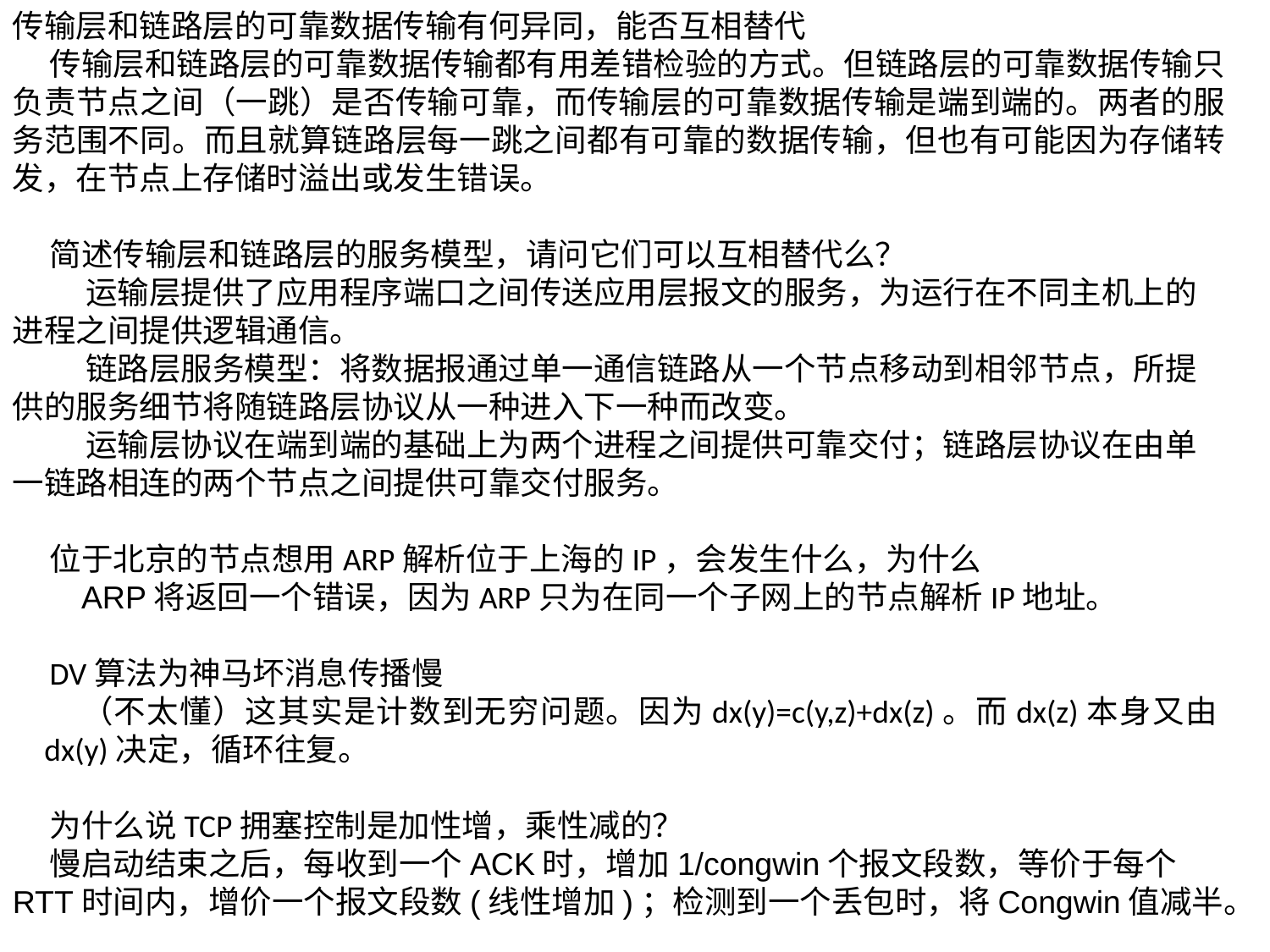

传输层和链路层的可靠数据传输有何异同，能否互相替代
传输层和链路层的可靠数据传输都有用差错检验的方式。但链路层的可靠数据传输只负责节点之间（一跳）是否传输可靠，而传输层的可靠数据传输是端到端的。两者的服务范围不同。而且就算链路层每一跳之间都有可靠的数据传输，但也有可能因为存储转发，在节点上存储时溢出或发生错误。

简述传输层和链路层的服务模型，请问它们可以互相替代么？
    运输层提供了应用程序端口之间传送应用层报文的服务，为运行在不同主机上的进程之间提供逻辑通信。
    链路层服务模型：将数据报通过单一通信链路从一个节点移动到相邻节点，所提供的服务细节将随链路层协议从一种进入下一种而改变。
    运输层协议在端到端的基础上为两个进程之间提供可靠交付；链路层协议在由单一链路相连的两个节点之间提供可靠交付服务。

位于北京的节点想用ARP解析位于上海的IP，会发生什么，为什么
ARP将返回一个错误，因为ARP只为在同一个子网上的节点解析IP地址。

DV算法为神马坏消息传播慢
（不太懂）这其实是计数到无穷问题。因为dx(y)=c(y,z)+dx(z)。而dx(z)本身又由dx(y)决定，循环往复。

为什么说TCP拥塞控制是加性增，乘性减的？
慢启动结束之后，每收到一个ACK时，增加1/congwin个报文段数，等价于每个RTT时间内，增价一个报文段数(线性增加)；检测到一个丢包时，将Congwin值减半。

128